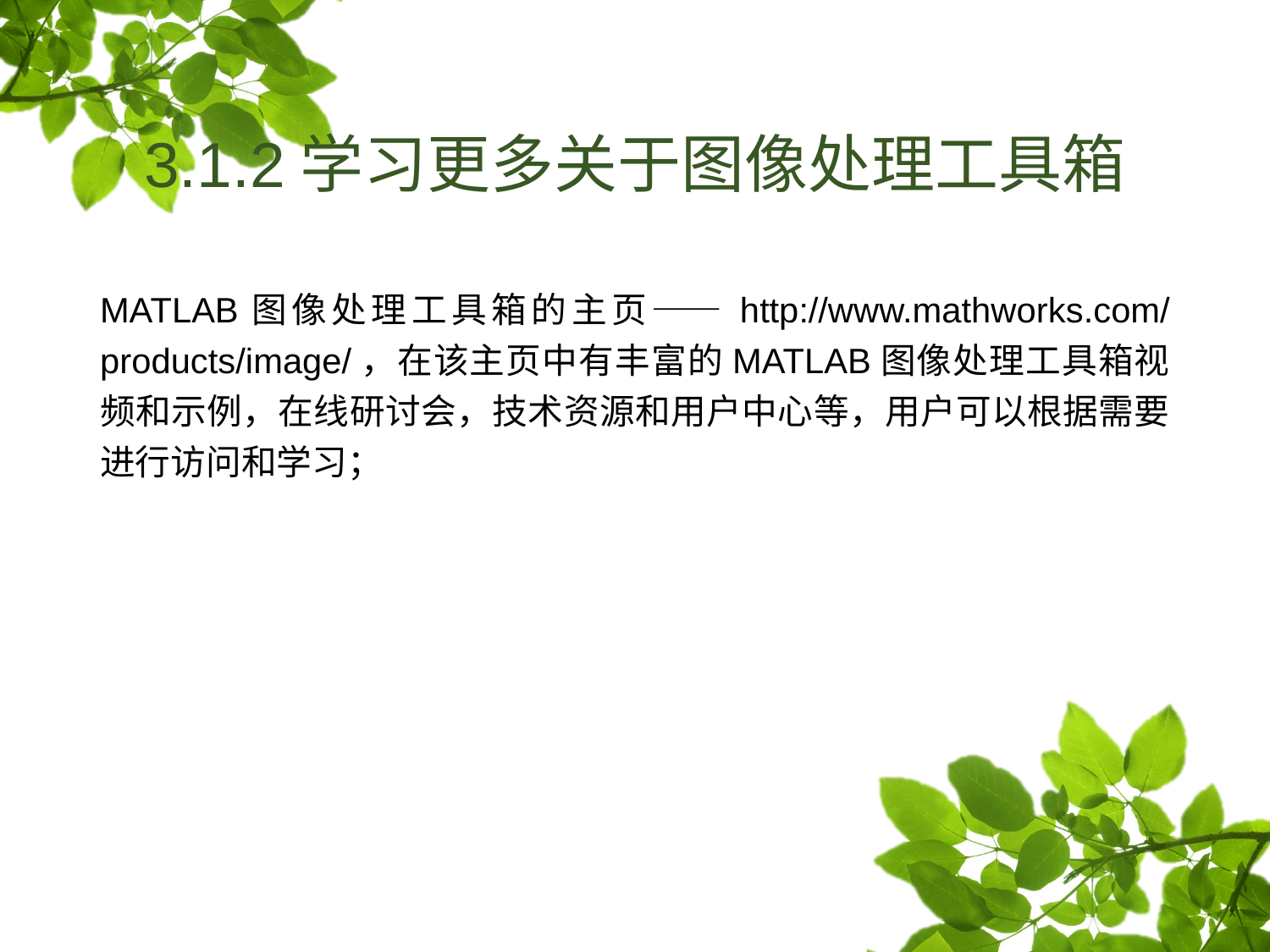

# 3.1.2学习更多关于图像处理工具箱
MATLAB图像处理工具箱的主页——http://www.mathworks.com/products/image/，在该主页中有丰富的MATLAB图像处理工具箱视频和示例，在线研讨会，技术资源和用户中心等，用户可以根据需要进行访问和学习；